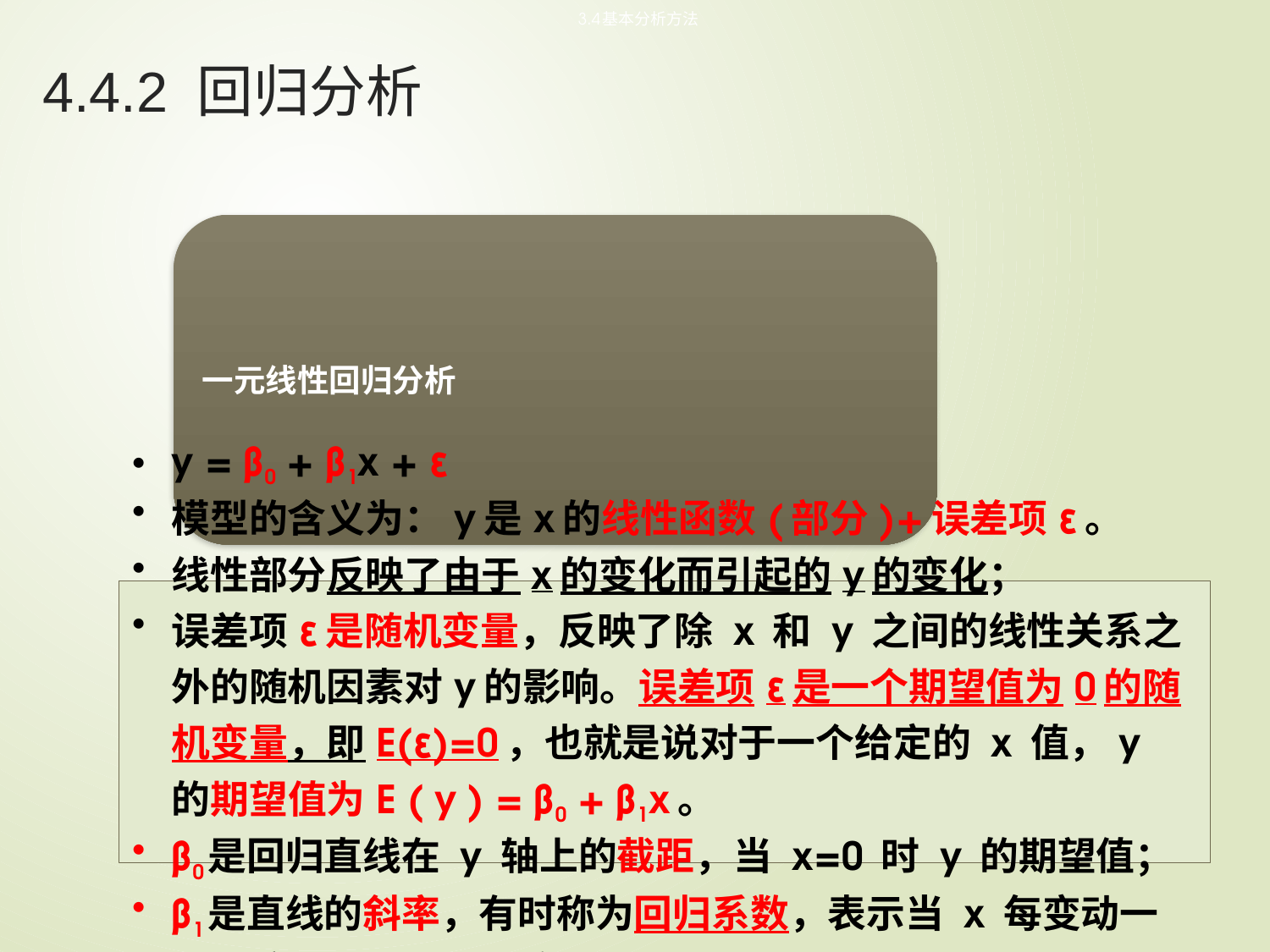

3.4基本分析方法
# 4.4.2 回归分析
一元线性回归分析
y = β0 + β1x + ε
模型的含义为：y是x的线性函数(部分)+误差项ε。
误差项ε是随机变量，反映了除 x 和 y 之间的线性关系之外的随机因素对y的影响。误差项ε是一个期望值为0的随机变量，即E(ε)=0，也就是说对于一个给定的 x 值，y 的期望值为E ( y ) = β0 + β1x。
β0是回归直线在 y 轴上的截距，当 x=0 时 y 的期望值；
线性部分反映了由于x的变化而引起的y的变化；